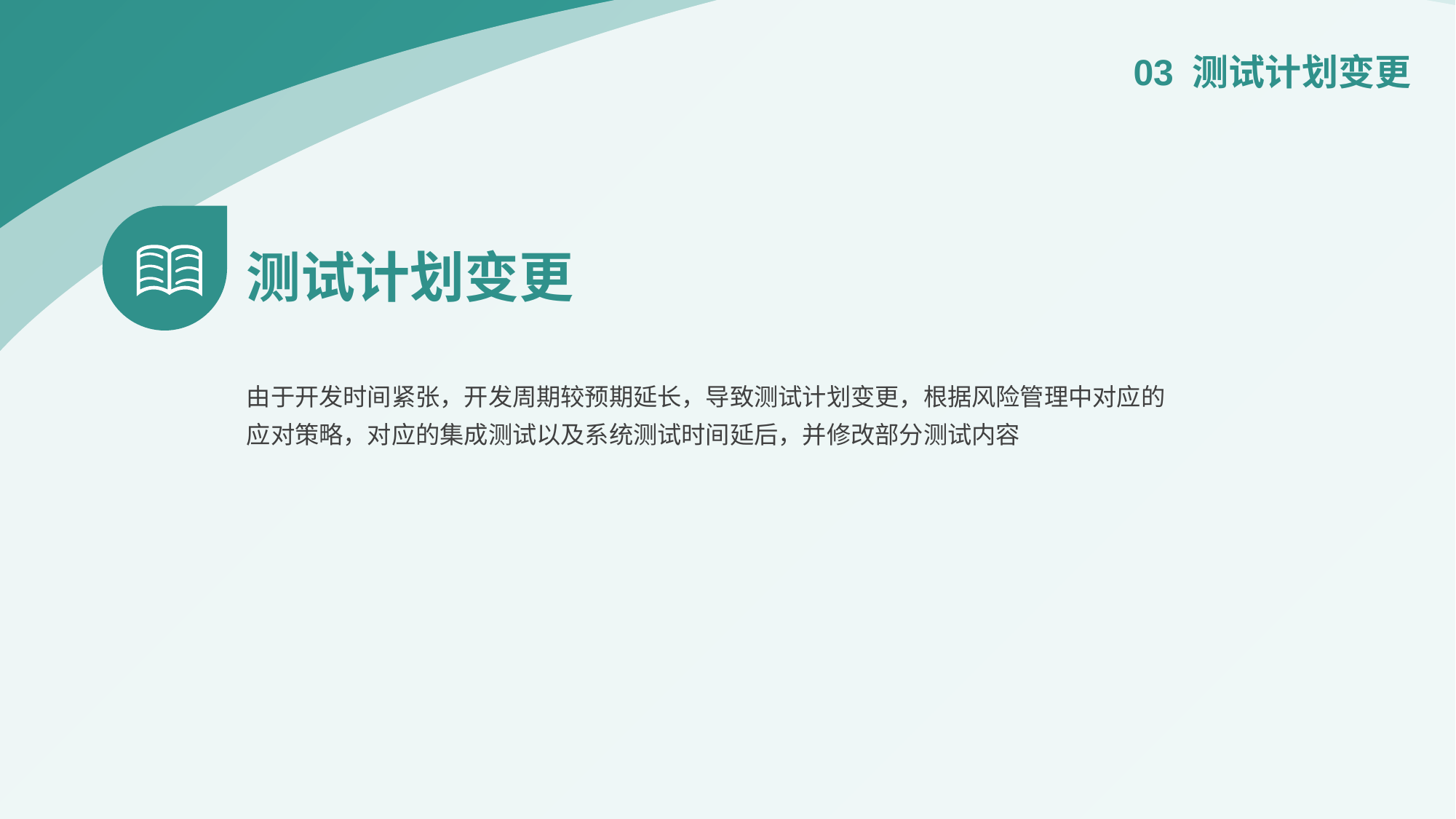

03 测试计划变更

测试计划变更

由于开发时间紧张，开发周期较预期延长，导致测试计划变更，根据风险管理中对应的应对策略，对应的集成测试以及系统测试时间延后，并修改部分测试内容